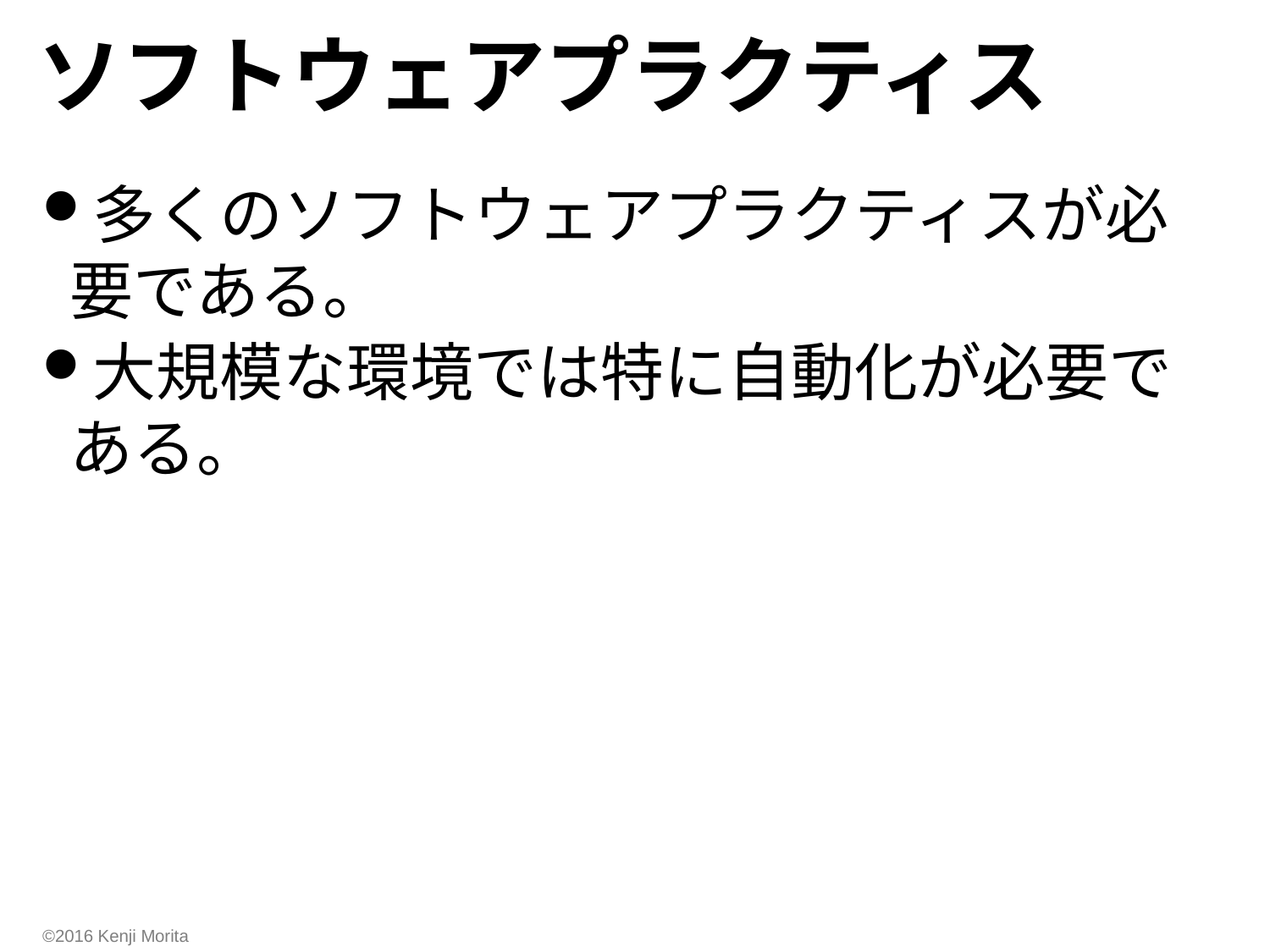

# ソフトウェアプラクティス
多くのソフトウェアプラクティスが必要である。
大規模な環境では特に自動化が必要である。